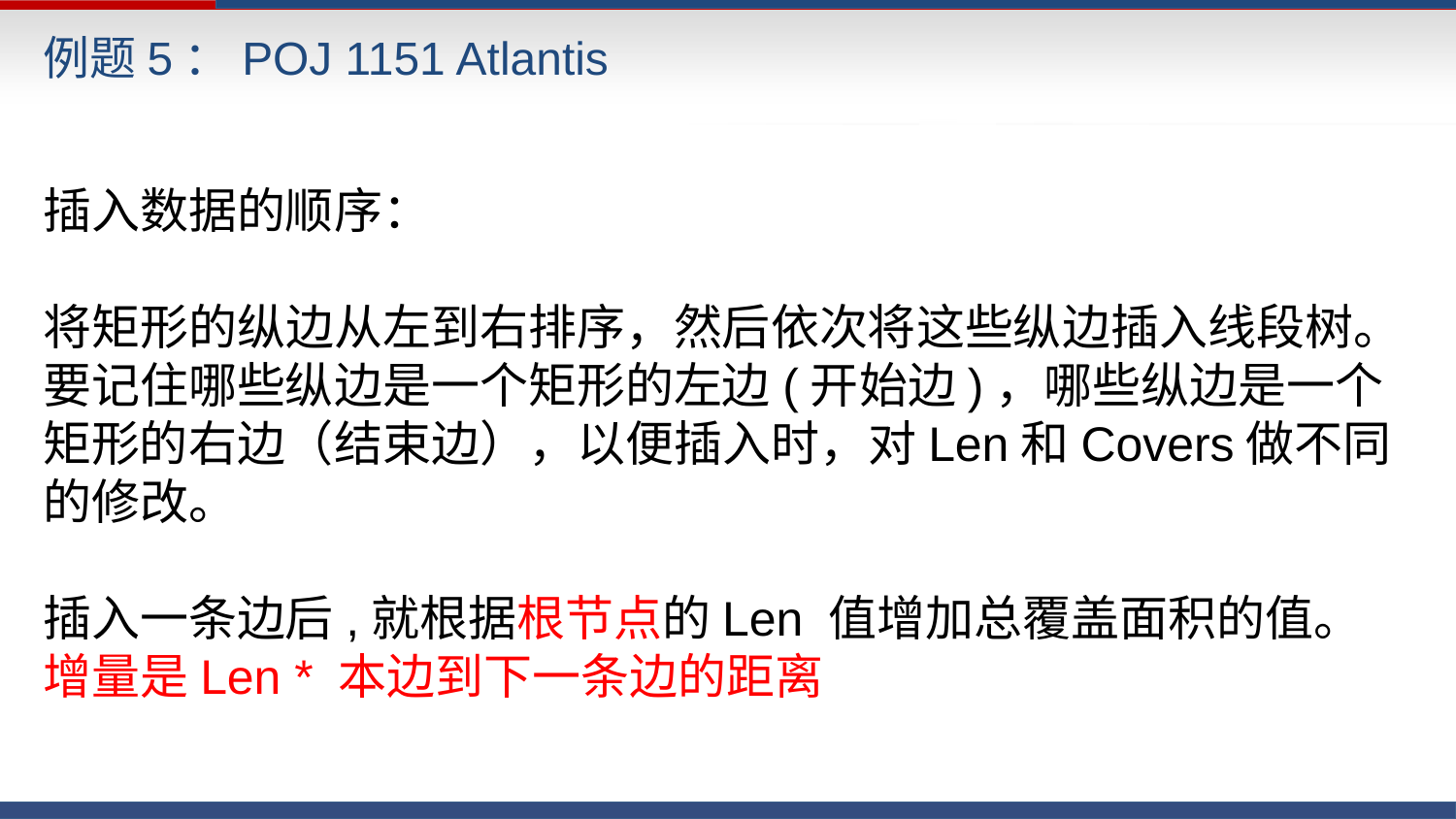

例题5：POJ 1151 Atlantis

插入数据的顺序：

将矩形的纵边从左到右排序，然后依次将这些纵边插入线段树。要记住哪些纵边是一个矩形的左边(开始边)，哪些纵边是一个矩形的右边（结束边），以便插入时，对Len和Covers做不同的修改。

插入一条边后,就根据根节点的Len 值增加总覆盖面积的值。
增量是Len * 本边到下一条边的距离